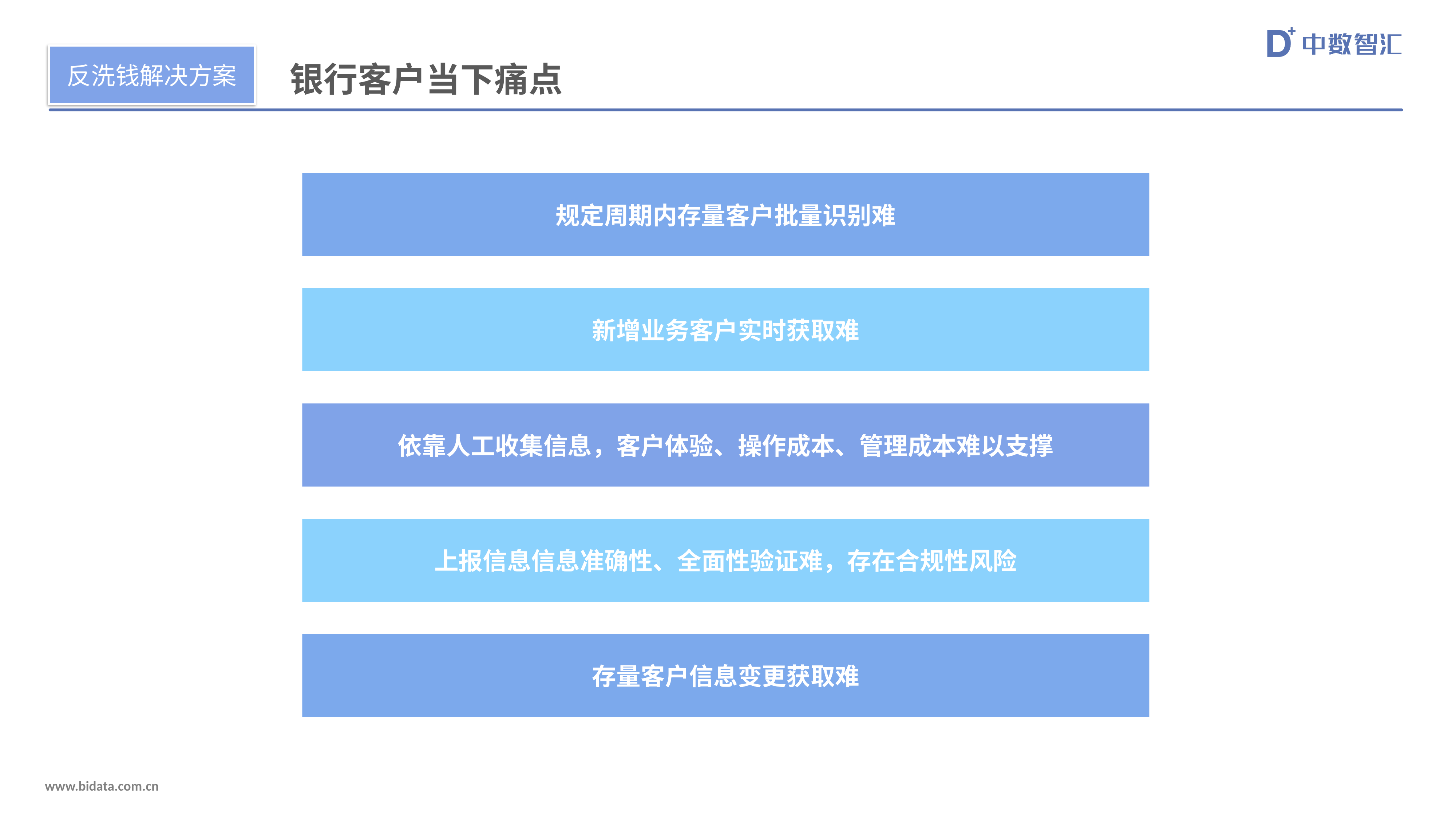

反洗钱解决方案
银行客户当下痛点
规定周期内存量客户批量识别难
新增业务客户实时获取难
依靠人工收集信息，客户体验、操作成本、管理成本难以支撑
上报信息信息准确性、全面性验证难，存在合规性风险
存量客户信息变更获取难